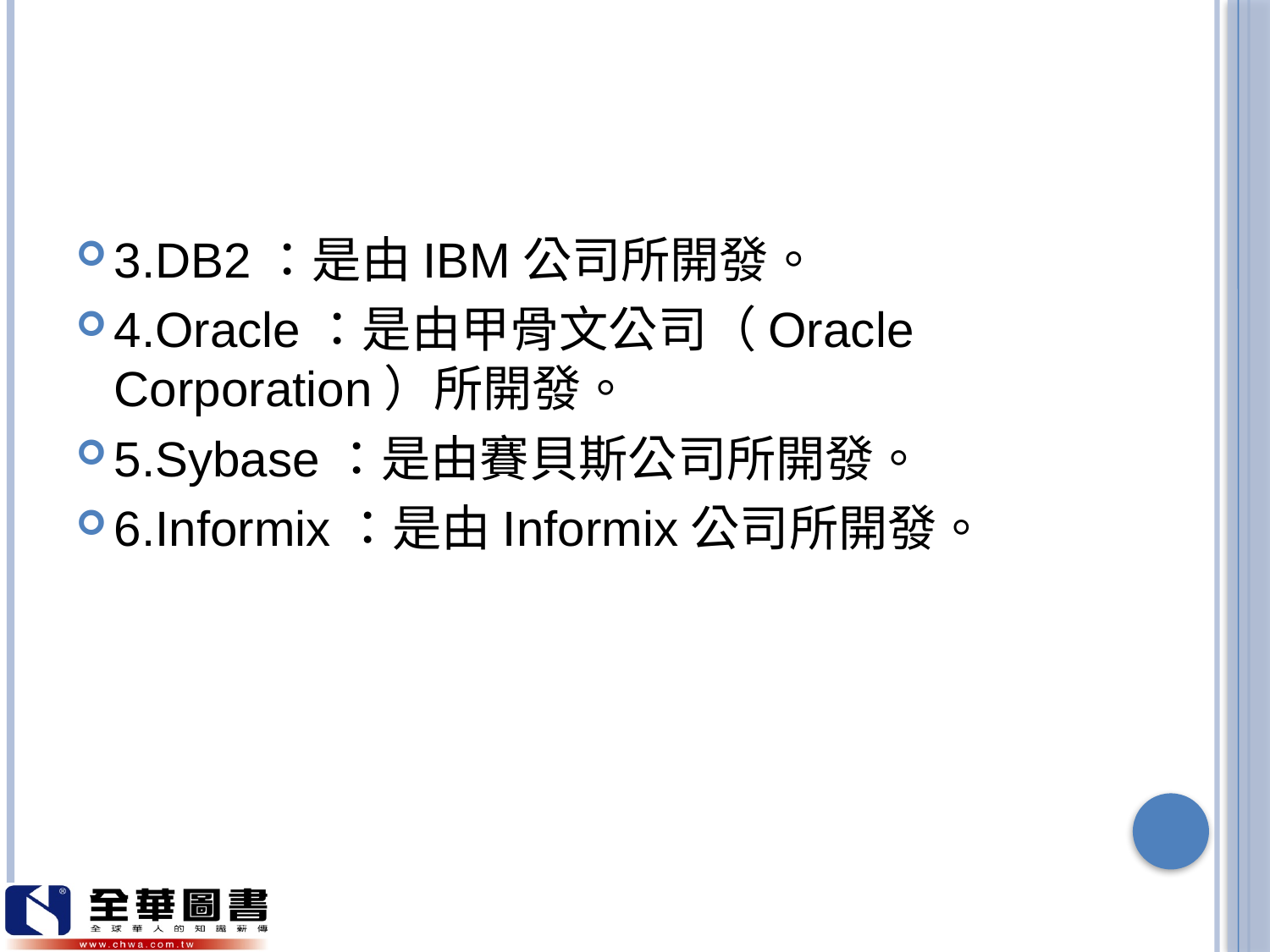

#
3.DB2：是由IBM公司所開發。
4.Oracle：是由甲骨文公司（Oracle Corporation）所開發。
5.Sybase：是由賽貝斯公司所開發。
6.Informix：是由Informix公司所開發。